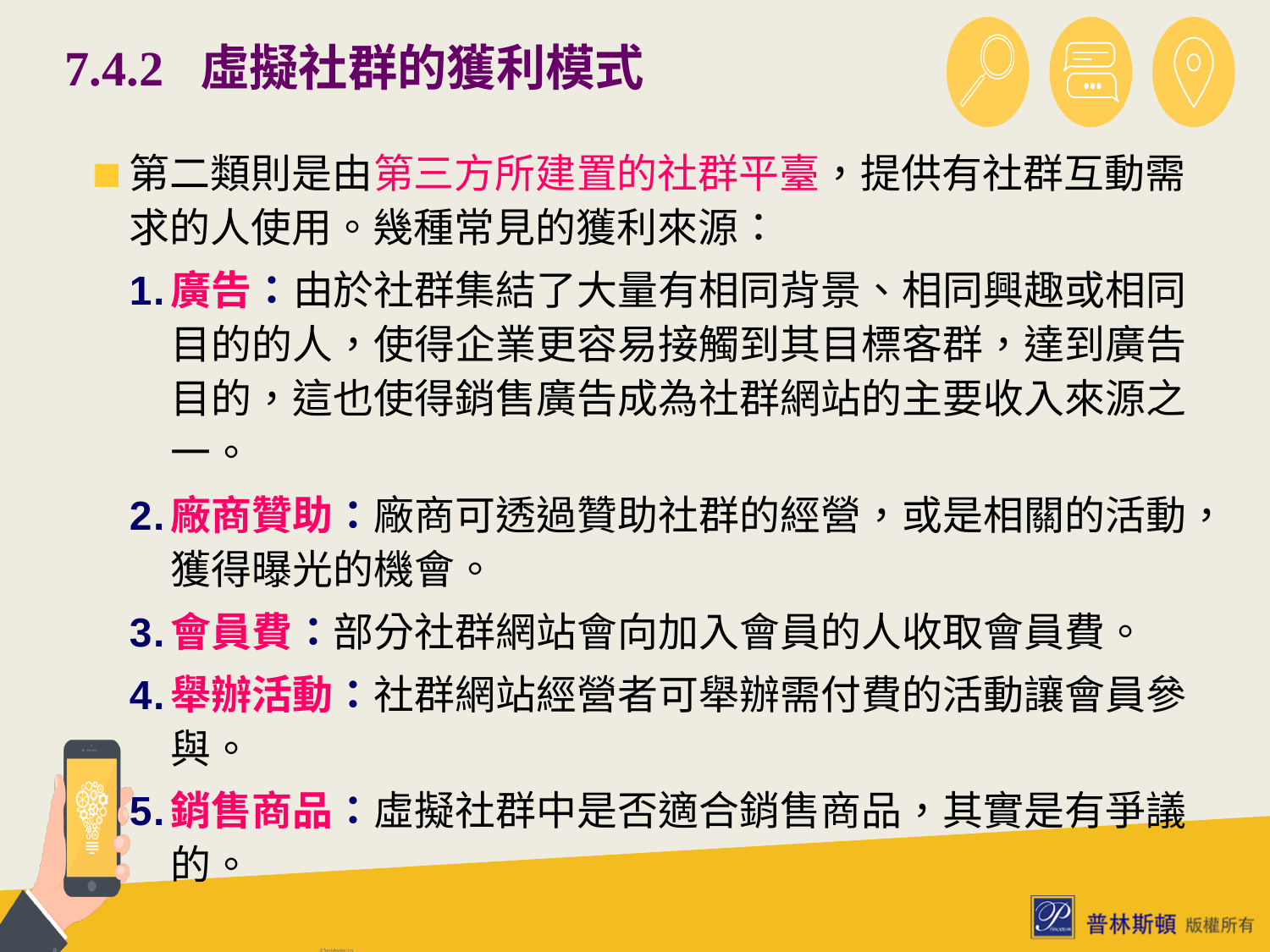

# 7.4.2  虛擬社群的獲利模式
第二類則是由第三方所建置的社群平臺，提供有社群互動需求的人使用。幾種常見的獲利來源：
廣告：由於社群集結了大量有相同背景、相同興趣或相同目的的人，使得企業更容易接觸到其目標客群，達到廣告目的，這也使得銷售廣告成為社群網站的主要收入來源之一。
廠商贊助：廠商可透過贊助社群的經營，或是相關的活動，獲得曝光的機會。
會員費：部分社群網站會向加入會員的人收取會員費。
舉辦活動：社群網站經營者可舉辦需付費的活動讓會員參與。
銷售商品：虛擬社群中是否適合銷售商品，其實是有爭議的。